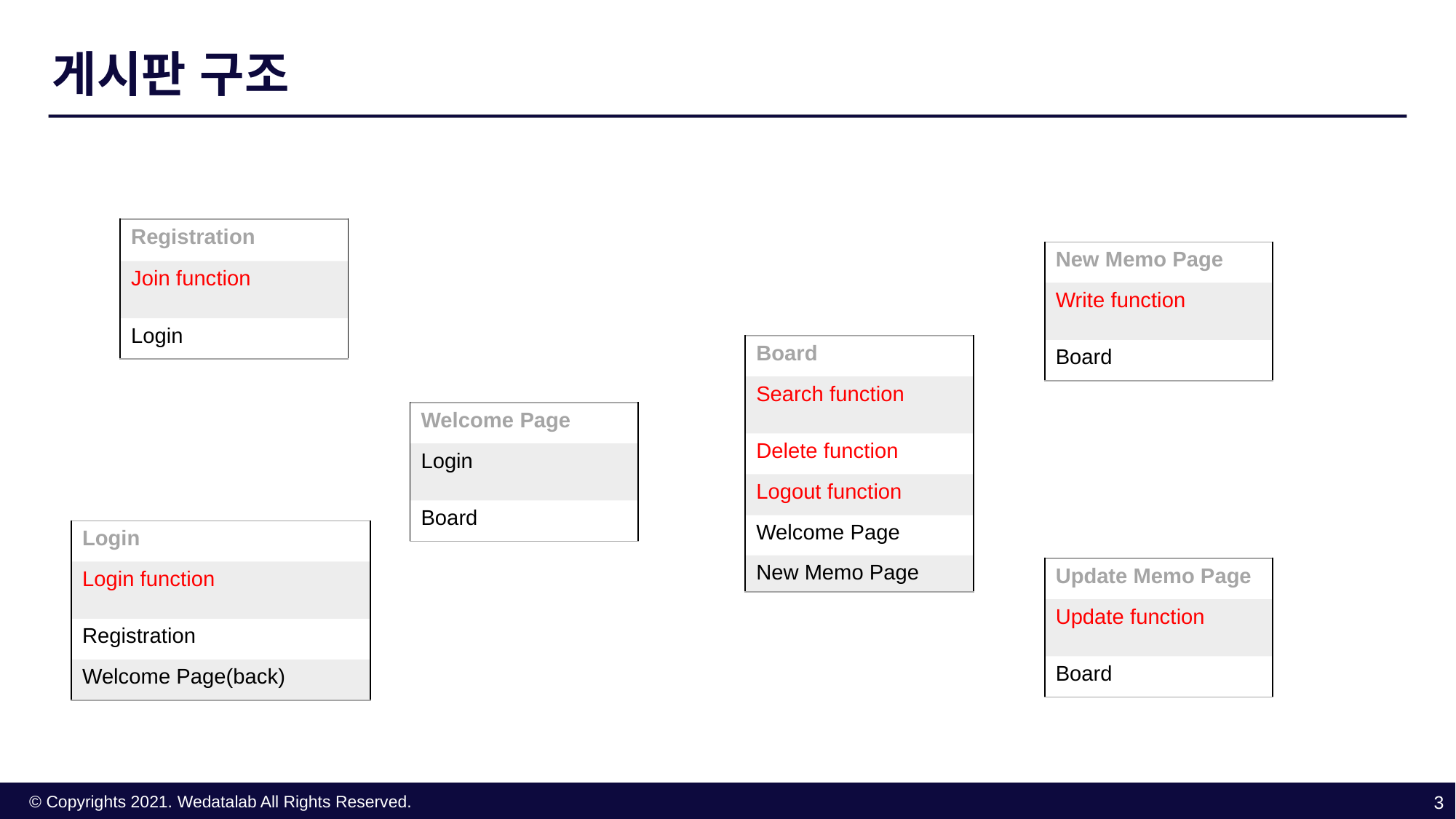

게시판 구조
| Registration |
| --- |
| Join function |
| Login |
| New Memo Page |
| --- |
| Write function |
| Board |

| Board |
| --- |
| Search function |
| Delete function |
| Logout function |
| Welcome Page |
| New Memo Page |

| Welcome Page |
| --- |
| Login |
| Board |
| Login |
| --- |
| Login function |
| Registration |
| Welcome Page(back) |
| Update Memo Page |
| --- |
| Update function |
| Board |
3
© Copyrights 2021. Wedatalab All Rights Reserved.